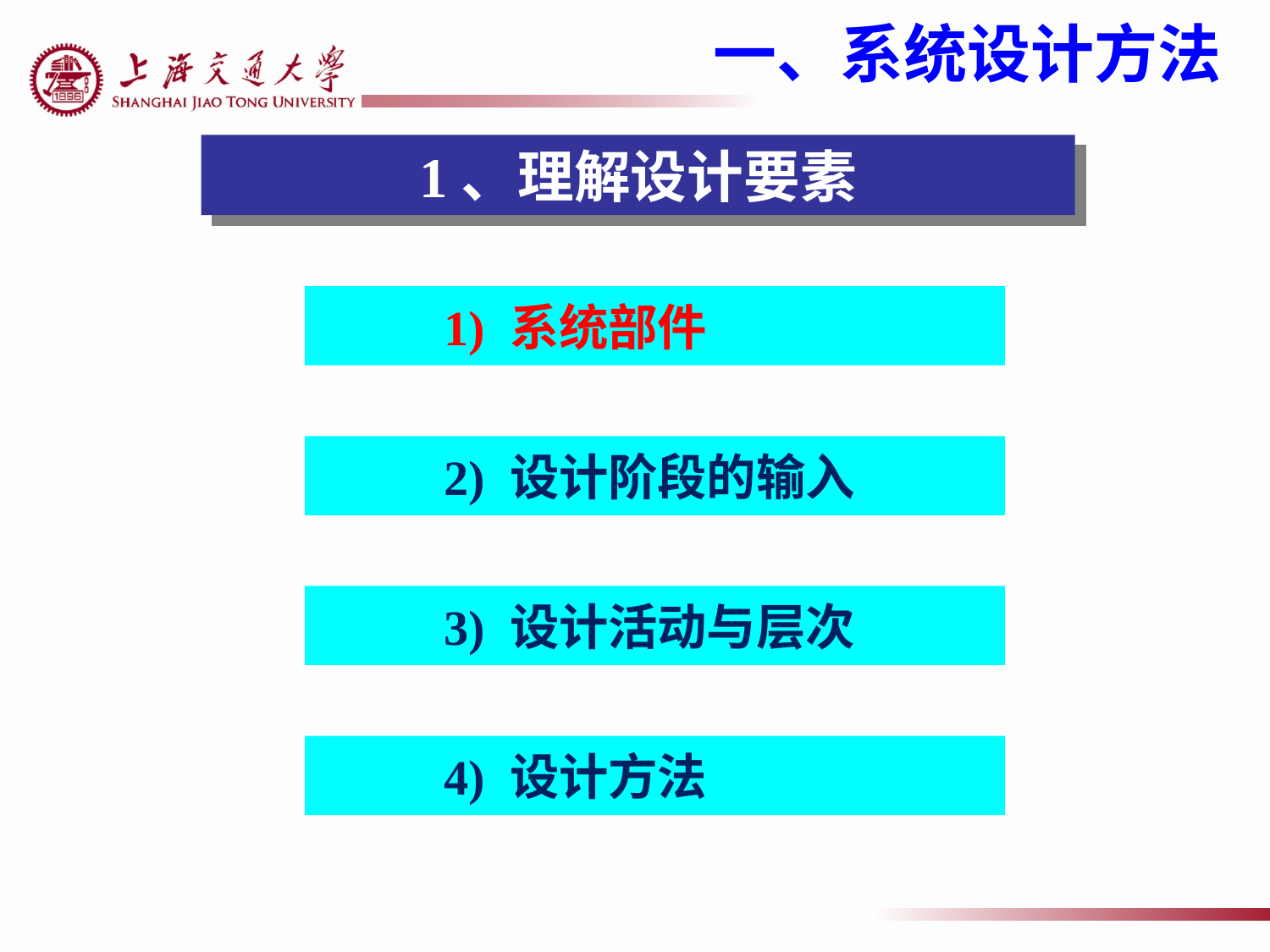

一、系统设计方法
1、理解设计要素
  	1) 系统部件
  	2) 设计阶段的输入
  	3) 设计活动与层次
  	4) 设计方法